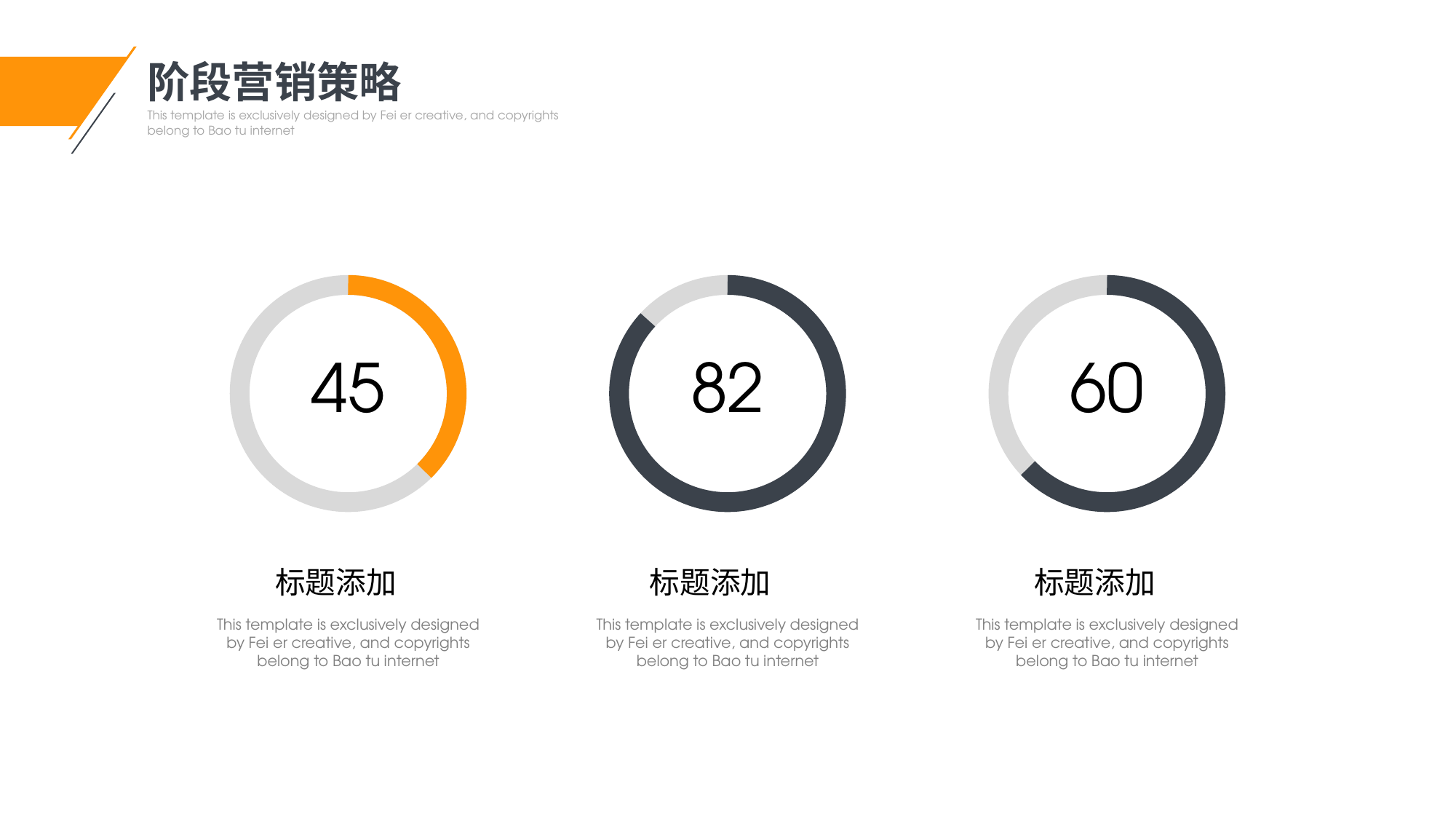

阶段营销策略
This template is exclusively designed by Fei er creative, and copyrights belong to Bao tu internet

45
82
60
标题添加
This template is exclusively designed by Fei er creative, and copyrights belong to Bao tu internet
标题添加
This template is exclusively designed by Fei er creative, and copyrights belong to Bao tu internet
标题添加
This template is exclusively designed by Fei er creative, and copyrights belong to Bao tu internet